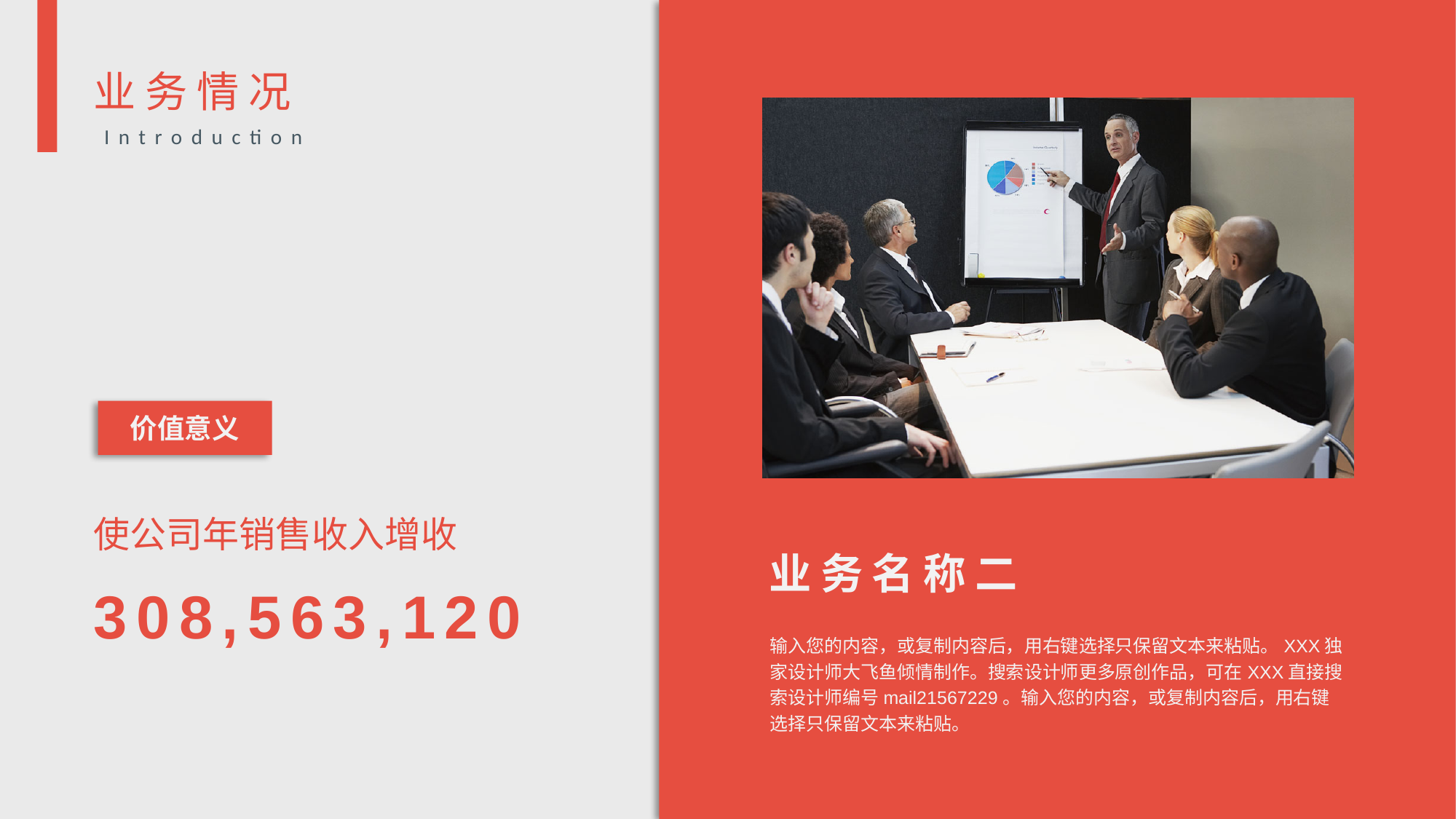

业务情况

Introduction

价值意义
使公司年销售收入增收
业务名称二
308,563,120
输入您的内容，或复制内容后，用右键选择只保留文本来粘贴。XXX独家设计师大飞鱼倾情制作。搜索设计师更多原创作品，可在XXX直接搜索设计师编号mail21567229。输入您的内容，或复制内容后，用右键选择只保留文本来粘贴。